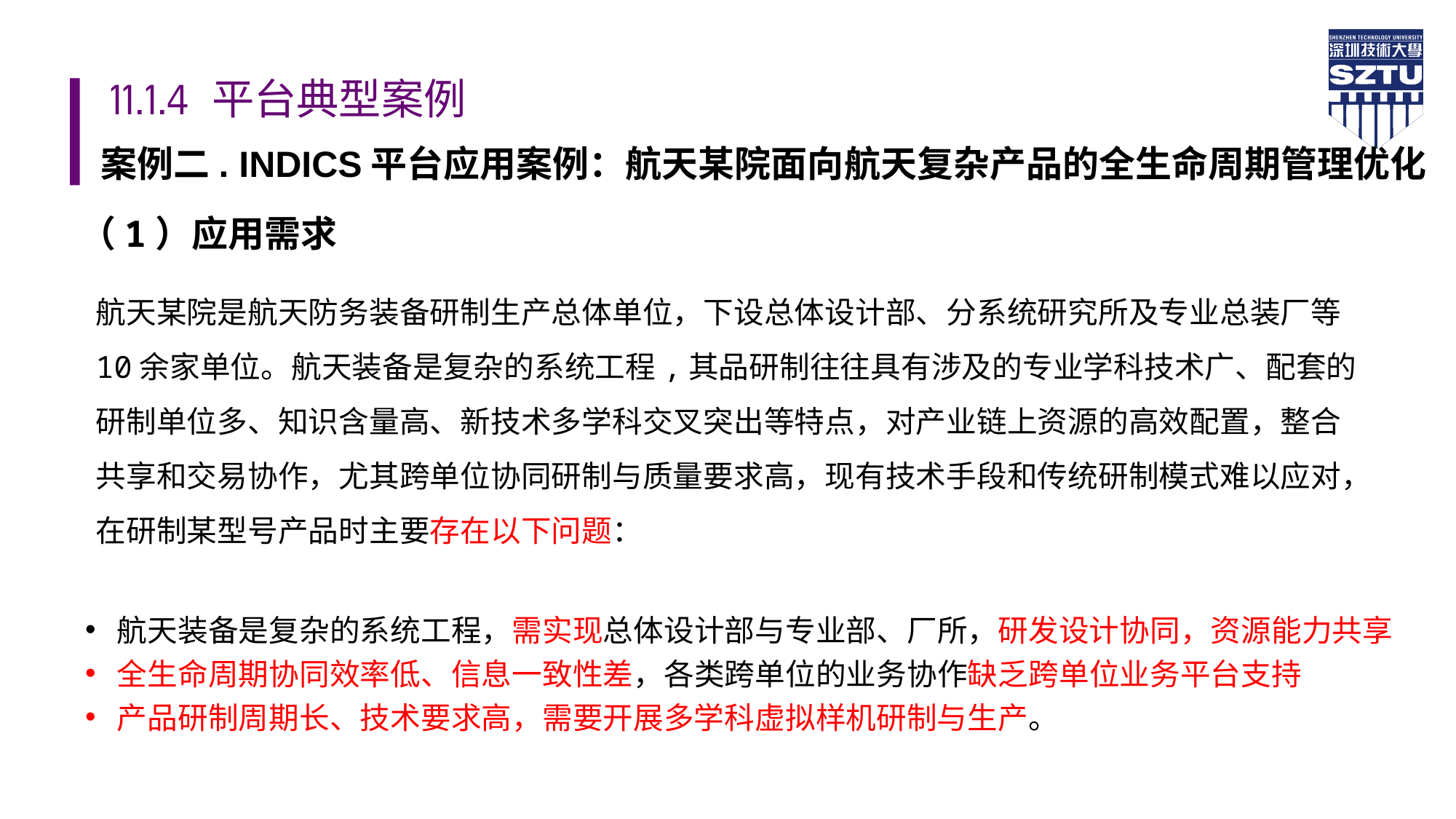

# 11.1.4 平台典型案例
案例二. INDICS平台应用案例：航天某院面向航天复杂产品的全生命周期管理优化
（1）应用需求

航天某院是航天防务装备研制生产总体单位，下设总体设计部、分系统研究所及专业总装厂等10余家单位。航天装备是复杂的系统工程,其品研制往往具有涉及的专业学科技术广、配套的研制单位多、知识含量高、新技术多学科交叉突出等特点，对产业链上资源的高效配置，整合共享和交易协作，尤其跨单位协同研制与质量要求高，现有技术手段和传统研制模式难以应对，在研制某型号产品时主要存在以下问题：
航天装备是复杂的系统工程，需实现总体设计部与专业部、厂所，研发设计协同，资源能力共享
全生命周期协同效率低、信息一致性差，各类跨单位的业务协作缺乏跨单位业务平台支持
产品研制周期长、技术要求高，需要开展多学科虚拟样机研制与生产。